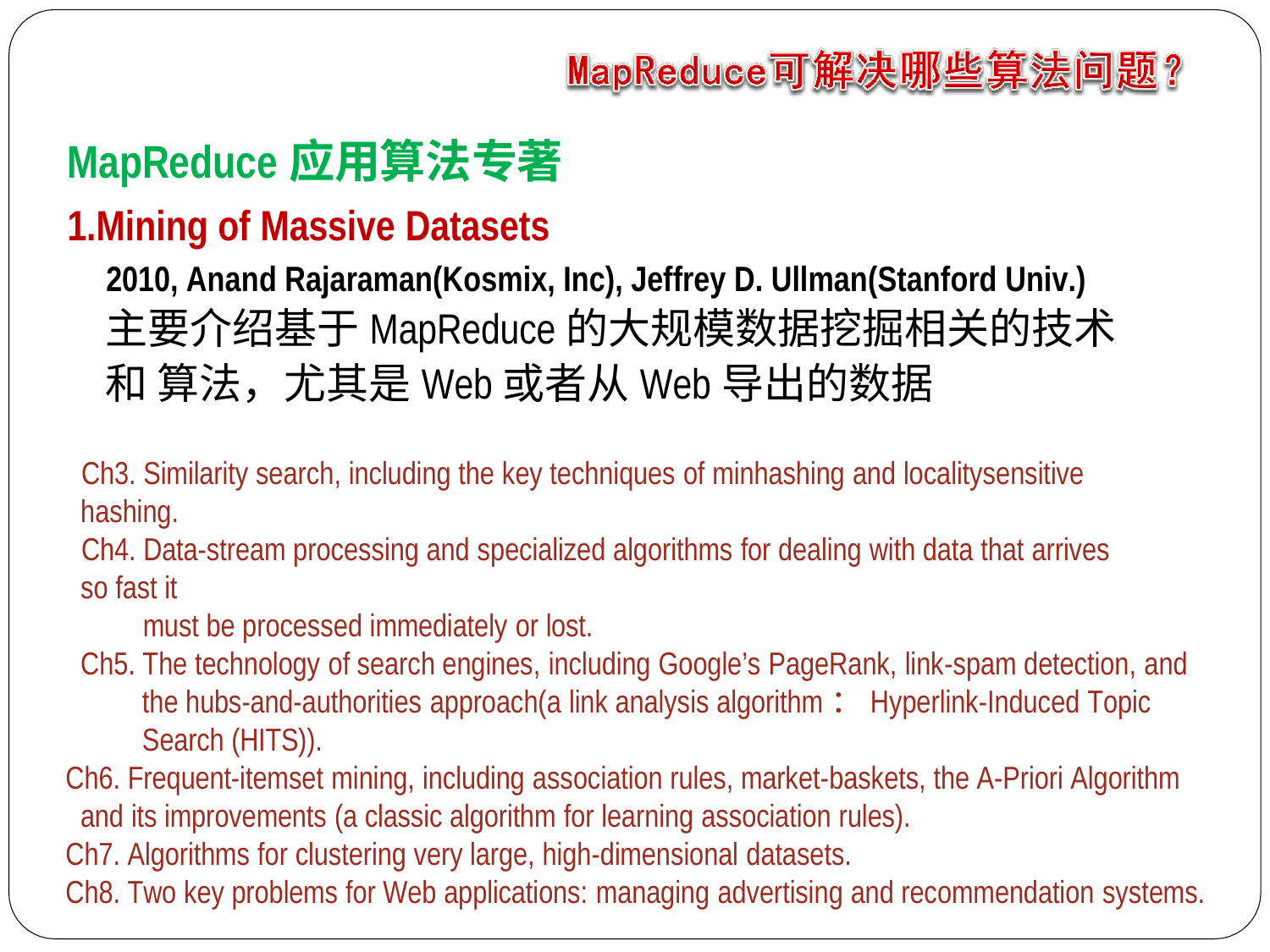

# MapReduce应用算法专著
1.Mining of Massive Datasets
2010, Anand Rajaraman(Kosmix, Inc), Jeffrey D. Ullman(Stanford Univ.) 主要介绍基于MapReduce的大规模数据挖掘相关的技术和 算法，尤其是Web或者从Web导出的数据

Ch3. Similarity search, including the key techniques of minhashing and localitysensitive hashing.
Ch4. Data-stream processing and specialized algorithms for dealing with data that arrives so fast it
must be processed immediately or lost.
Ch5. The technology of search engines, including Google’s PageRank, link-spam detection, and the hubs-and-authorities approach(a link analysis algorithm：Hyperlink-Induced Topic Search (HITS)).
Ch6. Frequent-itemset mining, including association rules, market-baskets, the A-Priori Algorithm
and its improvements (a classic algorithm for learning association rules).
Ch7. Algorithms for clustering very large, high-dimensional datasets.
Ch8. Two key problems for Web applications: managing advertising and recommendation systems.